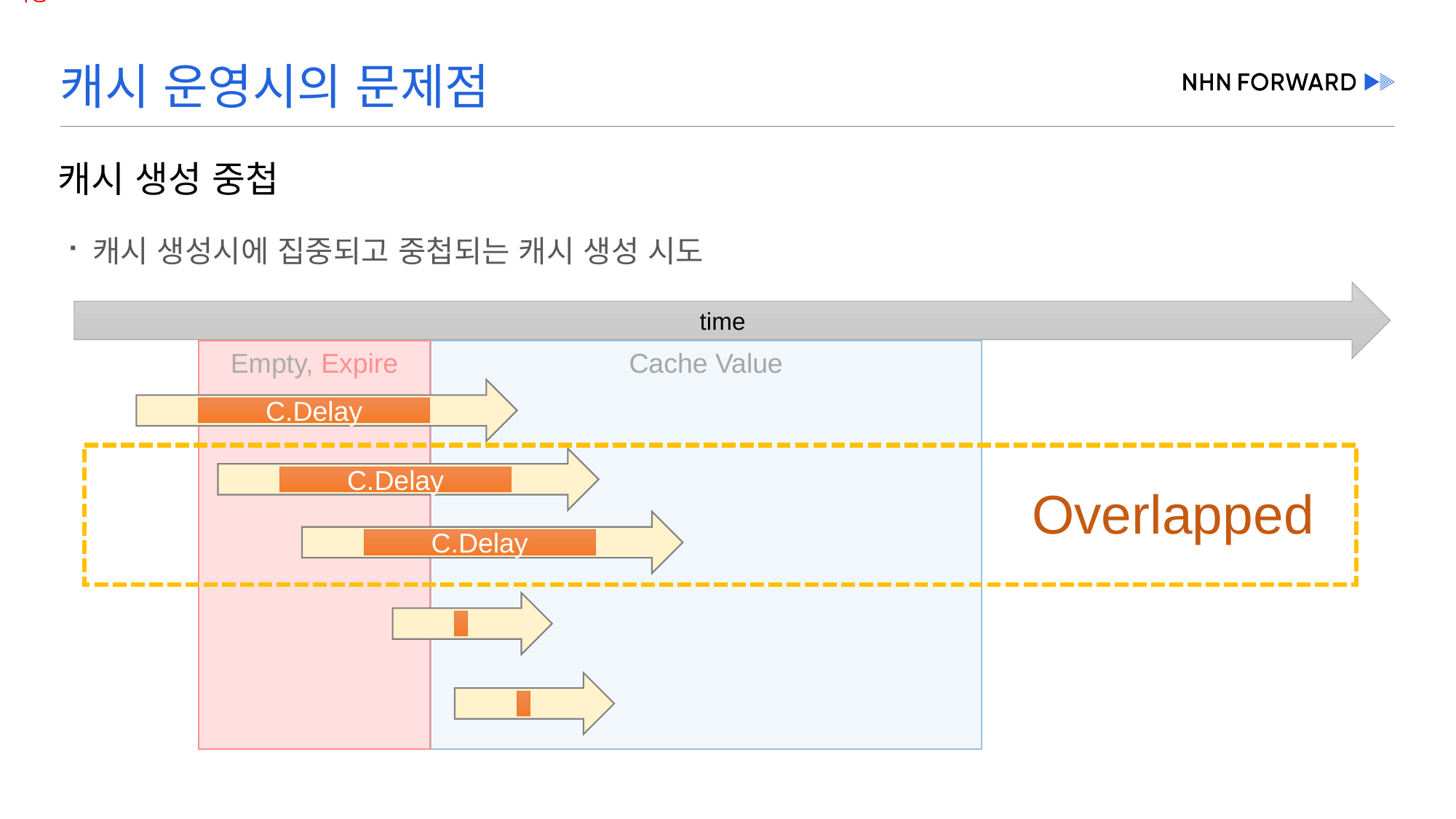

# 캐시 운영시의 문제점
캐시 생성 중첩
캐시 생성시에 집중되고 중첩되는 캐시 생성 시도
time
Empty, Expire

Cache Value

C.Delay

Overlapped

C.Delay

C.Delay